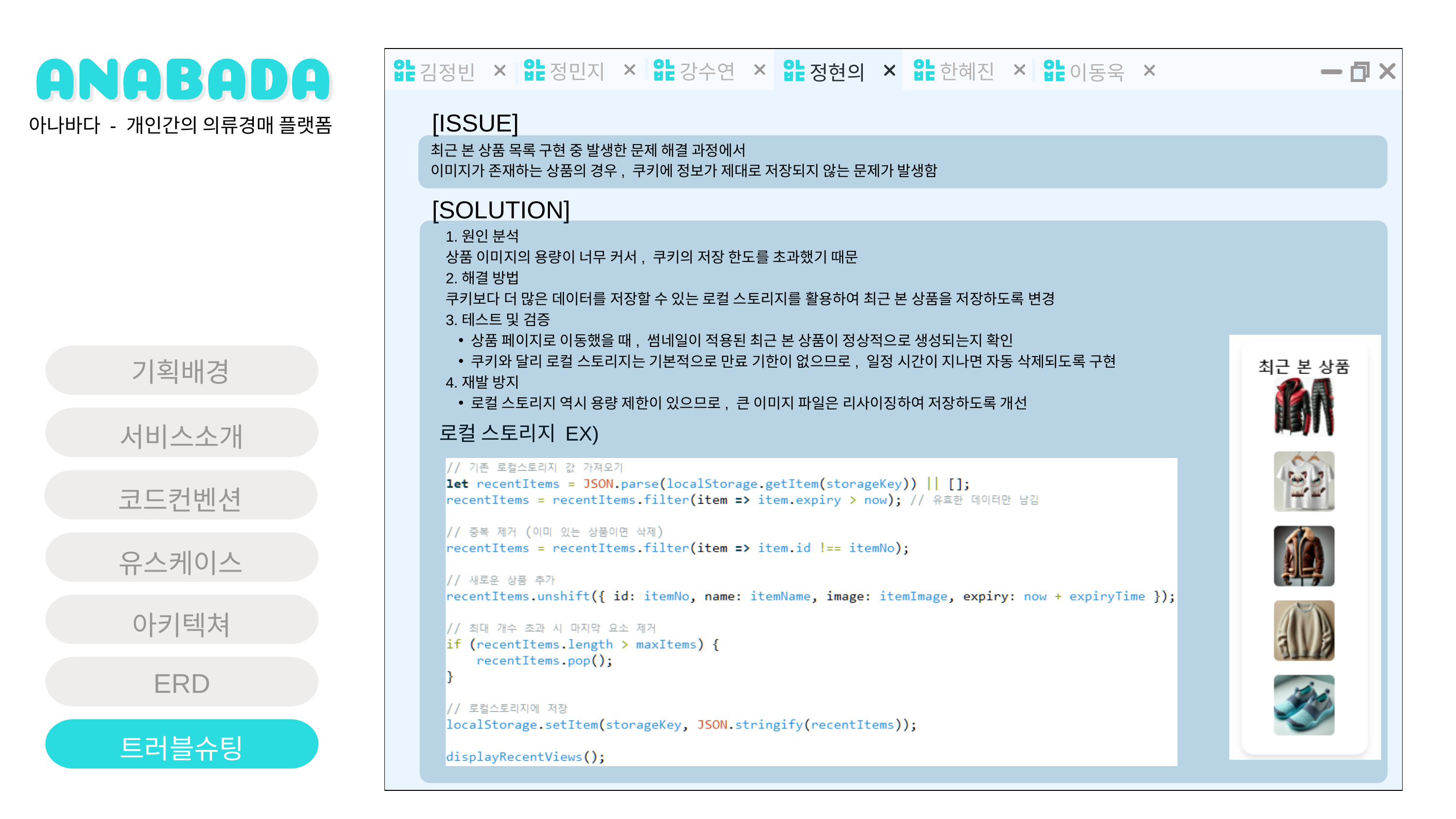

정민지
강수연
한혜진
김정빈
정현의
이동욱

[ISSUE]
아나바다 - 개인간의 의류경매 플랫폼

최근 본 상품 목록 구현 중 발생한 문제 해결 과정에서
이미지가 존재하는 상품의 경우, 쿠키에 정보가 제대로 저장되지 않는 문제가 발생함

[SOLUTION]

1.원인 분석
상품 이미지의 용량이 너무 커서, 쿠키의 저장 한도를 초과했기 때문
2.해결 방법
쿠키보다 더 많은 데이터를 저장할 수 있는 로컬 스토리지를 활용하여 최근 본 상품을 저장하도록 변경
3.테스트 및 검증
상품 페이지로 이동했을 때, 썸네일이 적용된 최근 본 상품이 정상적으로 생성되는지 확인
쿠키와 달리 로컬 스토리지는 기본적으로 만료 기한이 없으므로, 일정 시간이 지나면 자동 삭제되도록 구현
4.재발 방지
로컬 스토리지 역시 용량 제한이 있으므로, 큰 이미지 파일은 리사이징하여 저장하도록 개선

기획배경

서비스소개
로컬 스토리지 EX)

코드컨벤션

유스케이스

아키텍쳐

ERD

트러블슈팅